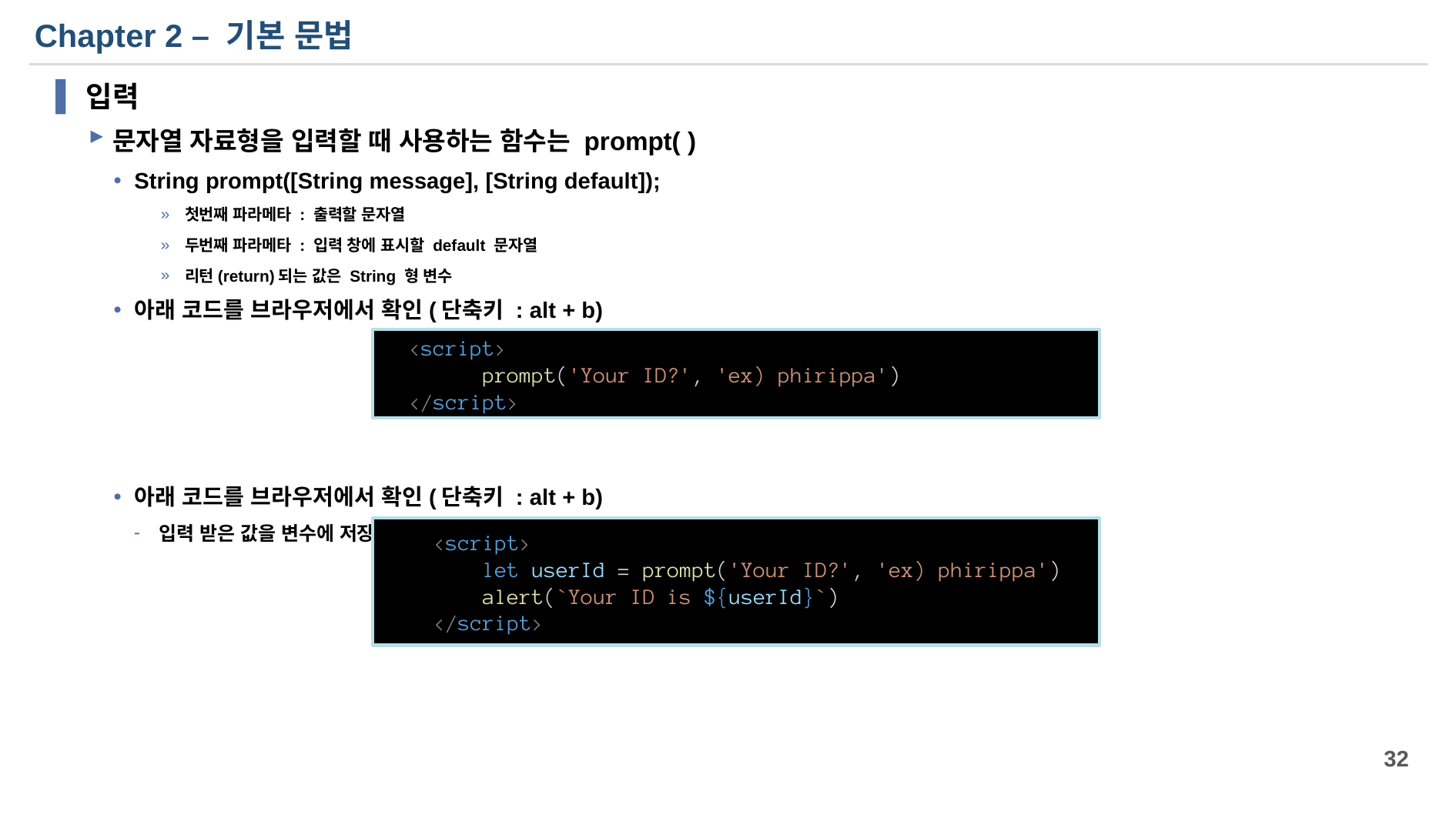

# Chapter 2 – 기본 문법
입력
문자열 자료형을 입력할 때 사용하는 함수는 prompt( )
String prompt([String message], [String default]);
첫번째 파라메타 : 출력할 문자열
두번째 파라메타 : 입력 창에 표시할 default 문자열
리턴(return)되는 값은 String 형 변수
아래 코드를 브라우저에서 확인(단축키 : alt + b)

아래 코드를 브라우저에서 확인(단축키 : alt + b)
입력 받은 값을 변수에 저장

  <script>
        prompt('Your ID?', 'ex) phirippa')
  </script>
    <script>
        let userId = prompt('Your ID?', 'ex) phirippa')
        alert(`Your ID is ${userId}`)
    </script>
32